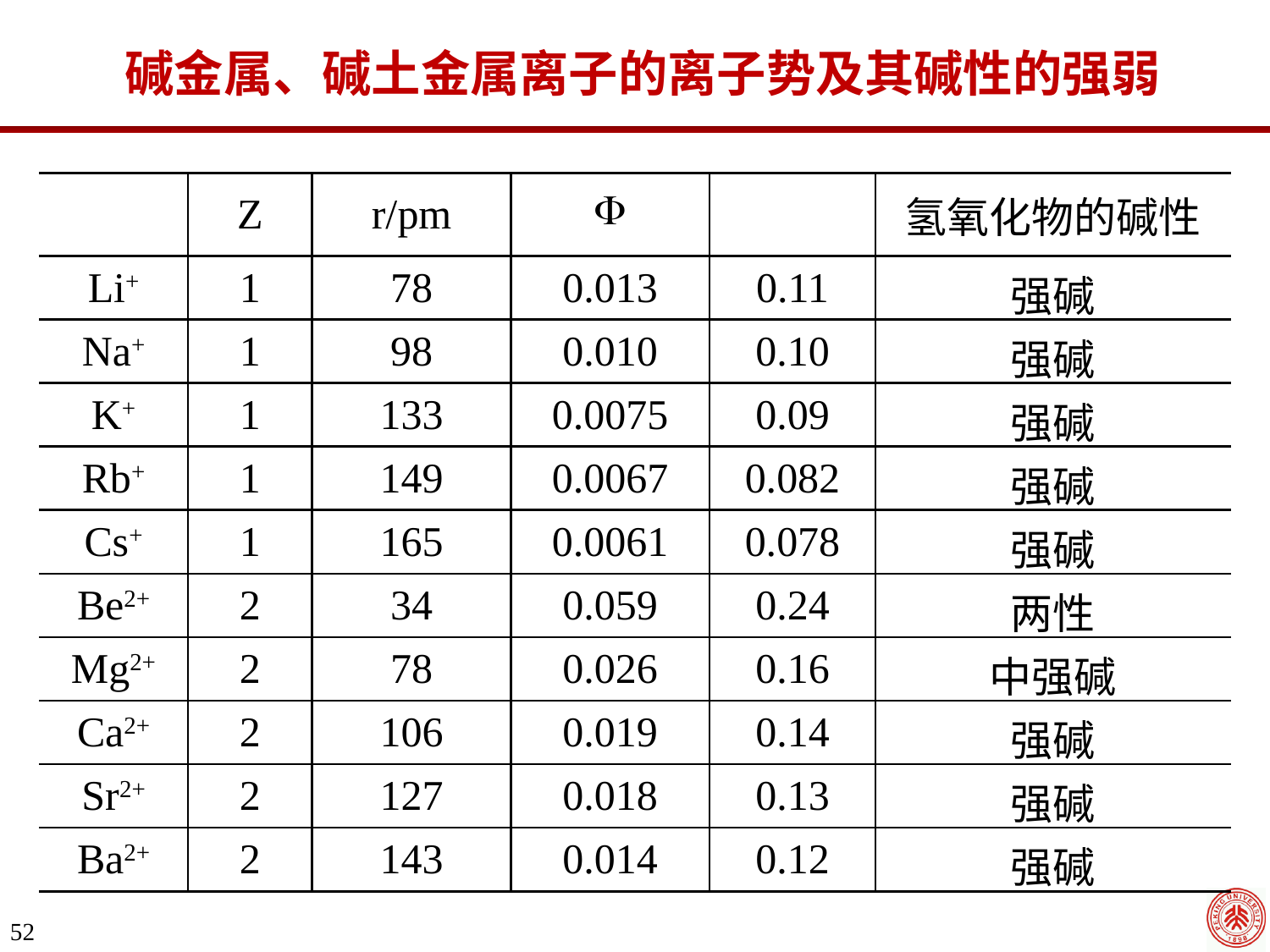

碱金属、碱土金属离子的离子势及其碱性的强弱

|  | Z | r/pm | Φ |  | 氢氧化物的碱性 |
| --- | --- | --- | --- | --- | --- |
| Li+ | 1 | 78 | 0.013 | 0.11 | 强碱 |
| Na+ | 1 | 98 | 0.010 | 0.10 | 强碱 |
| K+ | 1 | 133 | 0.0075 | 0.09 | 强碱 |
| Rb+ | 1 | 149 | 0.0067 | 0.082 | 强碱 |
| Cs+ | 1 | 165 | 0.0061 | 0.078 | 强碱 |
| Be2+ | 2 | 34 | 0.059 | 0.24 | 两性 |
| Mg2+ | 2 | 78 | 0.026 | 0.16 | 中强碱 |
| Ca2+ | 2 | 106 | 0.019 | 0.14 | 强碱 |
| Sr2+ | 2 | 127 | 0.018 | 0.13 | 强碱 |
| Ba2+ | 2 | 143 | 0.014 | 0.12 | 强碱 |
52